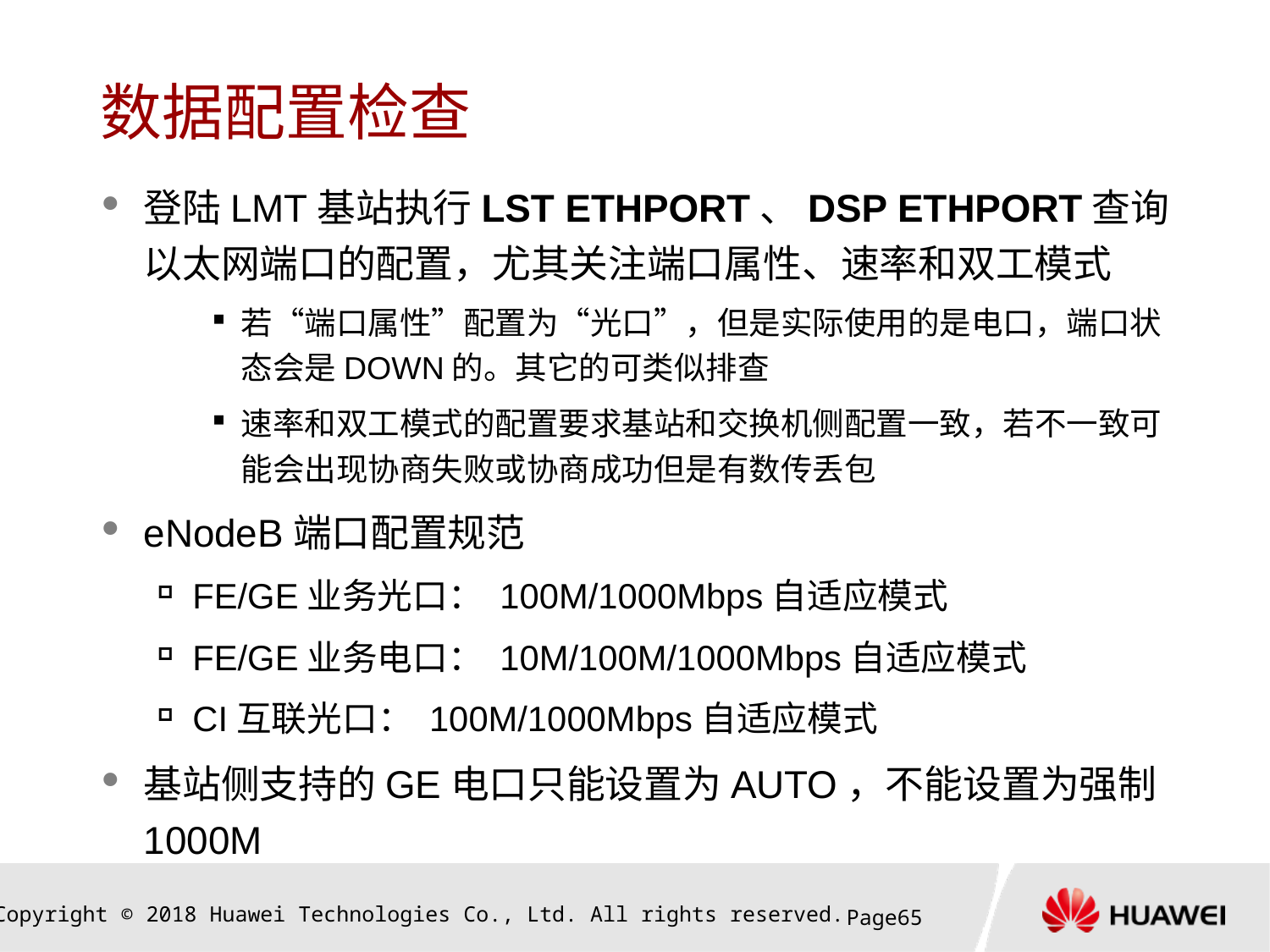

# 数据配置检查
登陆LMT基站执行LST ETHPORT、DSP ETHPORT查询以太网端口的配置，尤其关注端口属性、速率和双工模式
若“端口属性”配置为“光口”，但是实际使用的是电口，端口状态会是DOWN的。其它的可类似排查
速率和双工模式的配置要求基站和交换机侧配置一致，若不一致可能会出现协商失败或协商成功但是有数传丢包
eNodeB端口配置规范
FE/GE业务光口： 100M/1000Mbps自适应模式
FE/GE业务电口： 10M/100M/1000Mbps自适应模式
CI互联光口： 100M/1000Mbps自适应模式
基站侧支持的GE电口只能设置为AUTO，不能设置为强制1000M
Page65